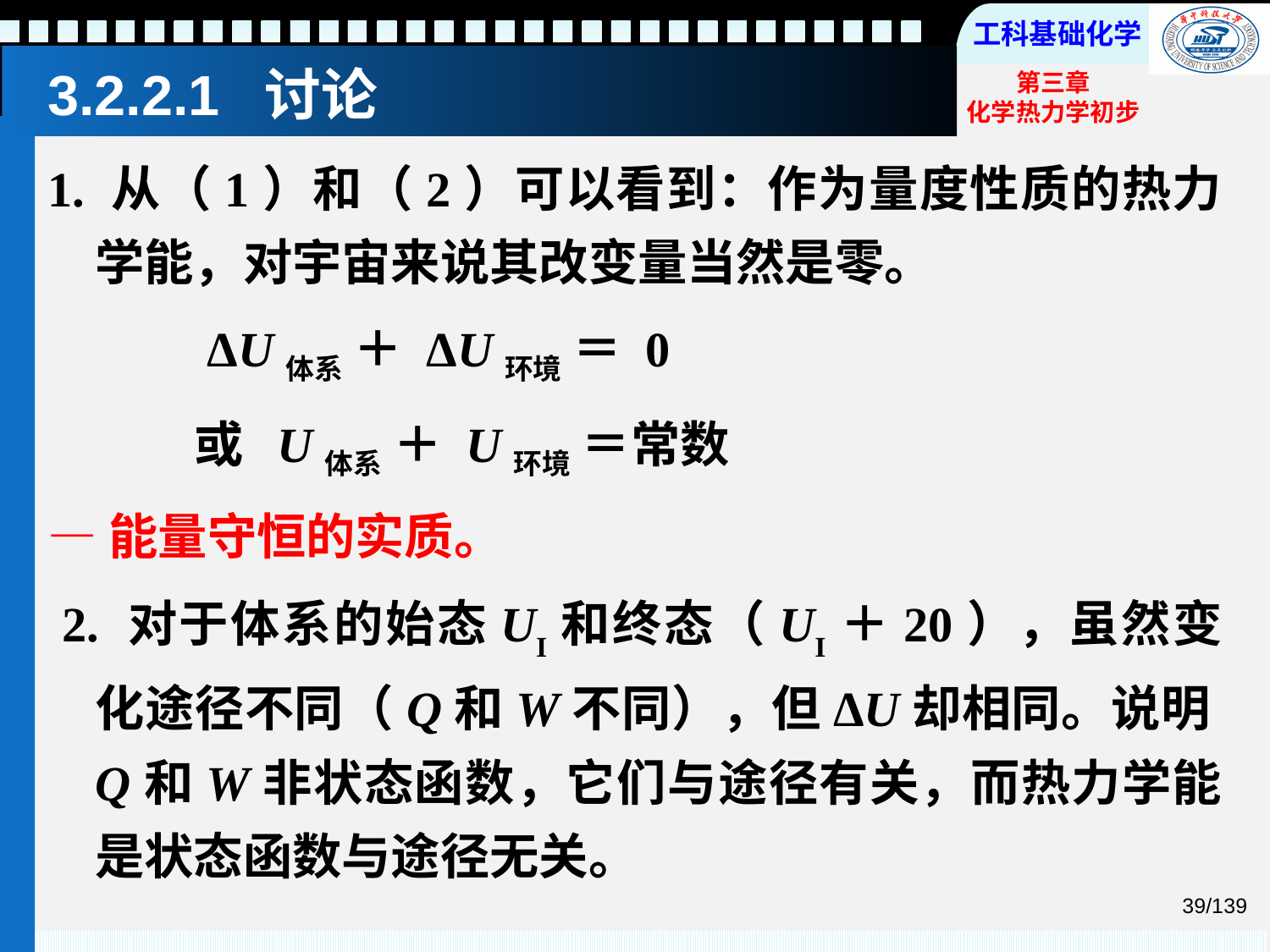

# 3.2.2.1  讨论
1. 从（1）和（2）可以看到：作为量度性质的热力学能，对宇宙来说其改变量当然是零。
             ΔU体系 ＋ ΔU环境 ＝ 0
            或  U体系 ＋ U环境 ＝常数
―能量守恒的实质。
 2. 对于体系的始态UI和终态（UI＋20），虽然变化途径不同（Q和W不同），但ΔU却相同。说明Q和W非状态函数，它们与途径有关，而热力学能是状态函数与途径无关。